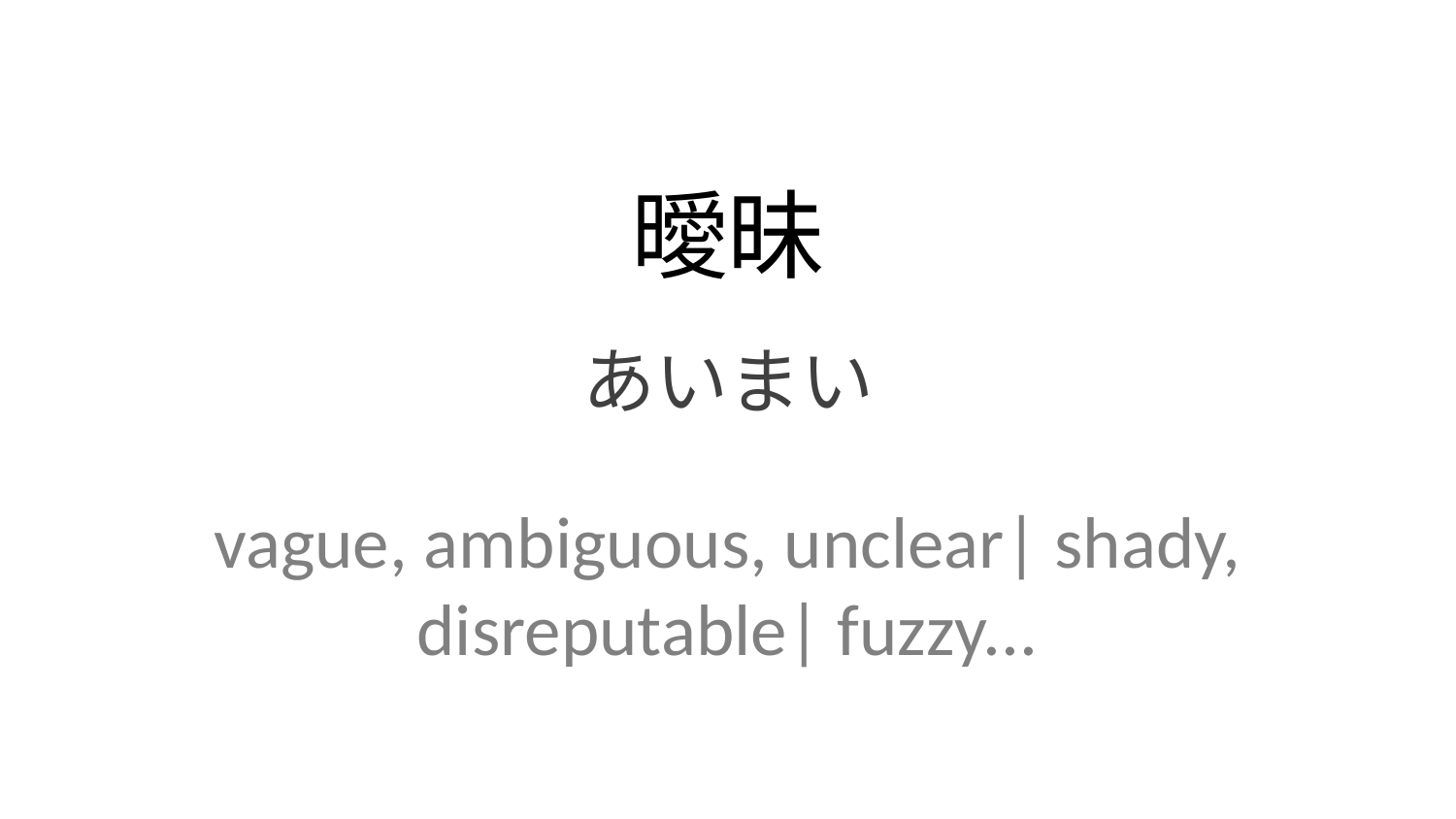

曖昧

あいまい
vague, ambiguous, unclear| shady, disreputable| fuzzy...